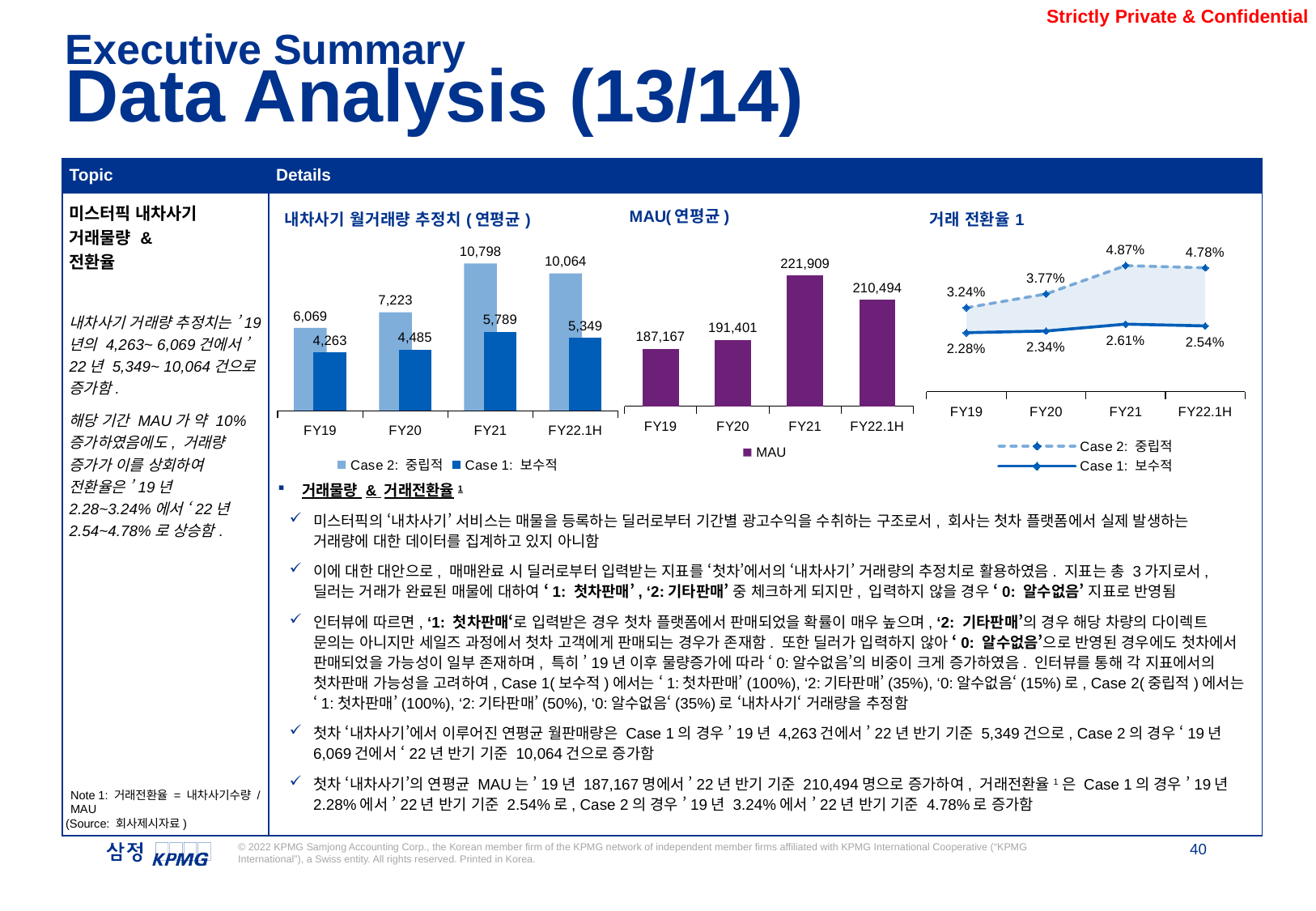

Executive Summary
Data Analysis (13/14)
| Topic | Details |
| --- | --- |
| 미스터픽 내차사기 거래물량 & 전환율 내차사기 거래량 추정치는 ’19년의 4,263~ 6,069건에서 ’22년 5,349~ 10,064건으로 증가함. 해당 기간 MAU가 약 10% 증가하였음에도, 거래량 증가가 이를 상회하여 전환율은 ’19년 2.28~3.24%에서 ‘22년 2.54~4.78%로 상승함. |  |

### Chart: 거래 전환율1

| Category |  |  | Case 2: 중립적 | Case 1: 보수적 |
|---|---|---|---|---|
| FY19 | 0.022774989935499732 | 0.009650333058437249 | 0.03242532299393698 | 0.022774989935499732 |
| FY20 | 0.02343281483135951 | 0.014302190560904284 | 0.03773500539226379 | 0.02343281483135951 |
| FY21 | 0.026088977847542723 | 0.022570928044883226 | 0.04865990589242595 | 0.026088977847542723 |
| FY22.1H | 0.025413228228224657 | 0.022398257812988064 | 0.04781148604121272 | 0.025413228228224657 |

### Chart: 내차사기 월거래량 추정치(연평균)

| Category | Case 2: 중립적 | Case 1: 보수적 |
|---|---|---|
| FY19 | 6068.954166666666 | 4262.729166666667 |
| FY20 | 7222.508333333334 | 4485.058333333333 |
| FY21 | 10798.079166666665 | 5789.383333333332 |
| FY22.1H | 10064.033333333333 | 5349.333333333333 |

### Chart: MAU(연평균)

| Category | MAU |
|---|---|
| FY19 | 187167.11527596702 |
| FY20 | 191400.75 |
| FY21 | 221909.16666666666 |
| FY22.1H | 210494.05000000002 |
거래물량 & 거래전환율1
미스터픽의 ‘내차사기’ 서비스는 매물을 등록하는 딜러로부터 기간별 광고수익을 수취하는 구조로서, 회사는 첫차 플랫폼에서 실제 발생하는 거래량에 대한 데이터를 집계하고 있지 아니함
이에 대한 대안으로, 매매완료 시 딜러로부터 입력받는 지표를 ‘첫차’에서의 ‘내차사기’ 거래량의 추정치로 활용하였음. 지표는 총 3가지로서, 딜러는 거래가 완료된 매물에 대하여 ‘1: 첫차판매’, ‘2:기타판매’ 중 체크하게 되지만, 입력하지 않을 경우 ‘0: 알수없음’ 지표로 반영됨
인터뷰에 따르면, ‘1: 첫차판매‘로 입력받은 경우 첫차 플랫폼에서 판매되었을 확률이 매우 높으며, ‘2: 기타판매’의 경우 해당 차량의 다이렉트 문의는 아니지만 세일즈 과정에서 첫차 고객에게 판매되는 경우가 존재함. 또한 딜러가 입력하지 않아 ‘0: 알수없음’으로 반영된 경우에도 첫차에서 판매되었을 가능성이 일부 존재하며, 특히 ’19년 이후 물량증가에 따라 ‘0:알수없음’의 비중이 크게 증가하였음. 인터뷰를 통해 각 지표에서의 첫차판매 가능성을 고려하여, Case 1(보수적)에서는 ‘1:첫차판매’(100%), ‘2:기타판매’(35%), ‘0:알수없음‘(15%)로, Case 2(중립적)에서는 ‘1:첫차판매’(100%), ‘2:기타판매’(50%), ‘0:알수없음‘(35%)로 ‘내차사기‘ 거래량을 추정함
첫차 ‘내차사기’에서 이루어진 연평균 월판매량은 Case 1의 경우 ’19년 4,263건에서 ’22년 반기 기준 5,349건으로, Case 2의 경우 ‘19년 6,069건에서 ‘22년 반기 기준 10,064건으로 증가함
첫차 ‘내차사기’의 연평균 MAU는 ’19년 187,167명에서 ’22년 반기 기준 210,494명으로 증가하여, 거래전환율1은 Case 1의 경우 ’19년 2.28%에서 ’22년 반기 기준 2.54%로, Case 2의 경우 ’19년 3.24%에서 ’22년 반기 기준 4.78%로 증가함

Note 1: 거래전환율 = 내차사기수량 / MAU
(Source: 회사제시자료)